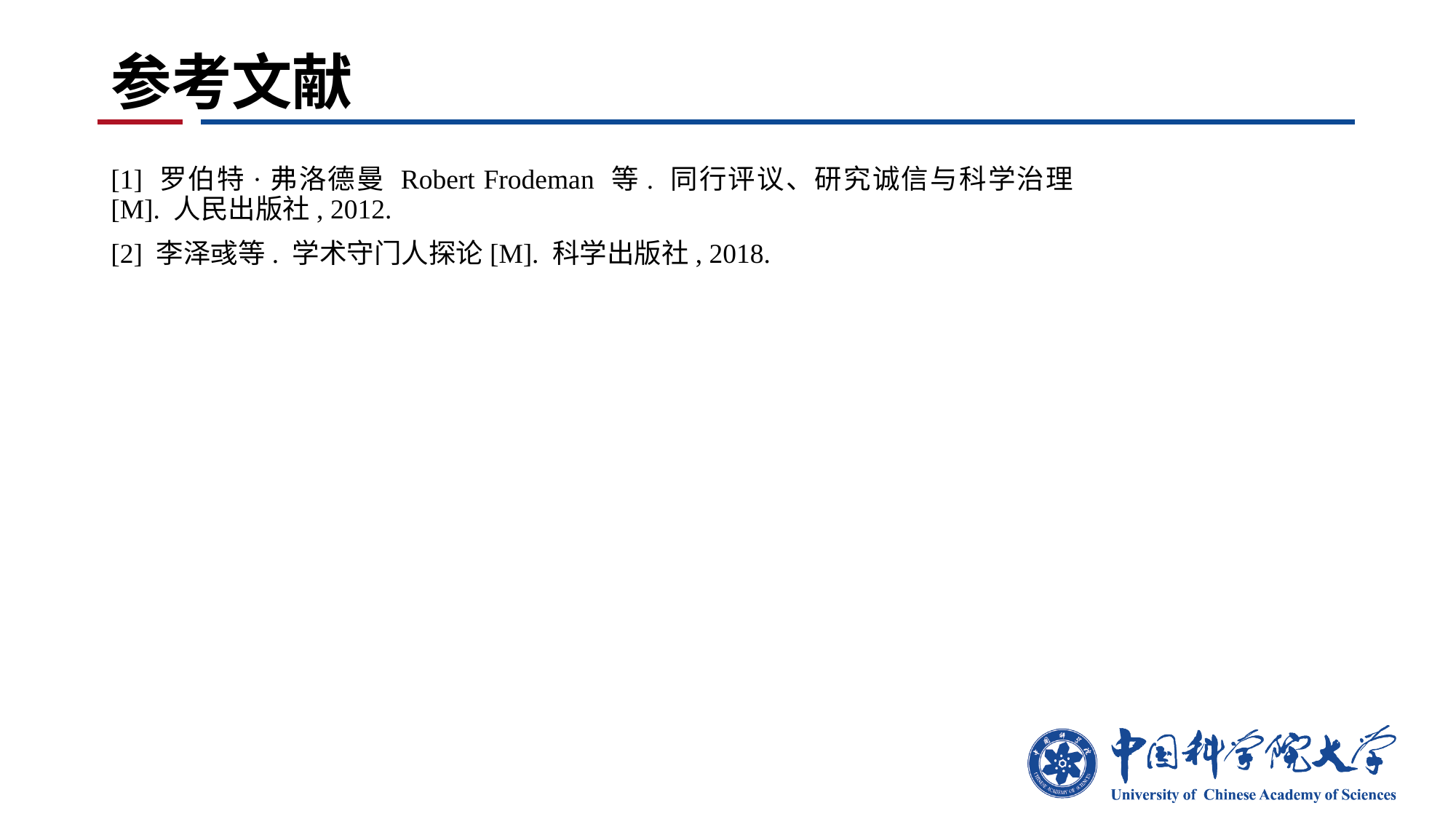

# 参考文献
[1] 罗伯特·弗洛德曼 Robert Frodeman 等. 同行评议、研究诚信与科学治理[M]. 人民出版社, 2012.
[2] 李泽彧等. 学术守门人探论[M]. 科学出版社, 2018.